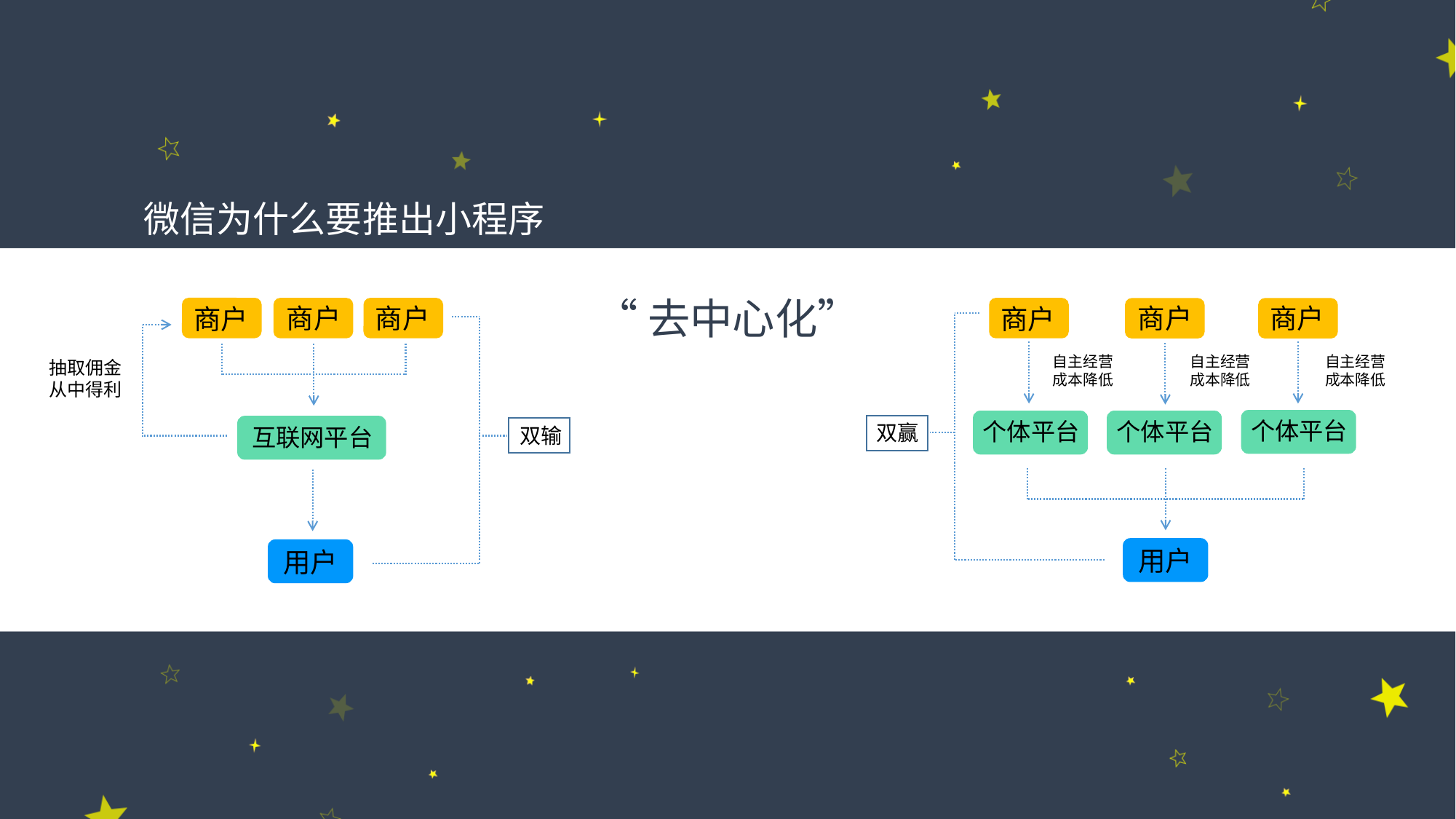

微信为什么要推出小程序
“去中心化”
商户
商户
商户
商户
商户
商户

自主经营
成本降低
自主经营
成本降低
自主经营
成本降低
抽取佣金
从中得利

个体平台
个体平台
个体平台
双赢

互联网平台
双输

用户

用户